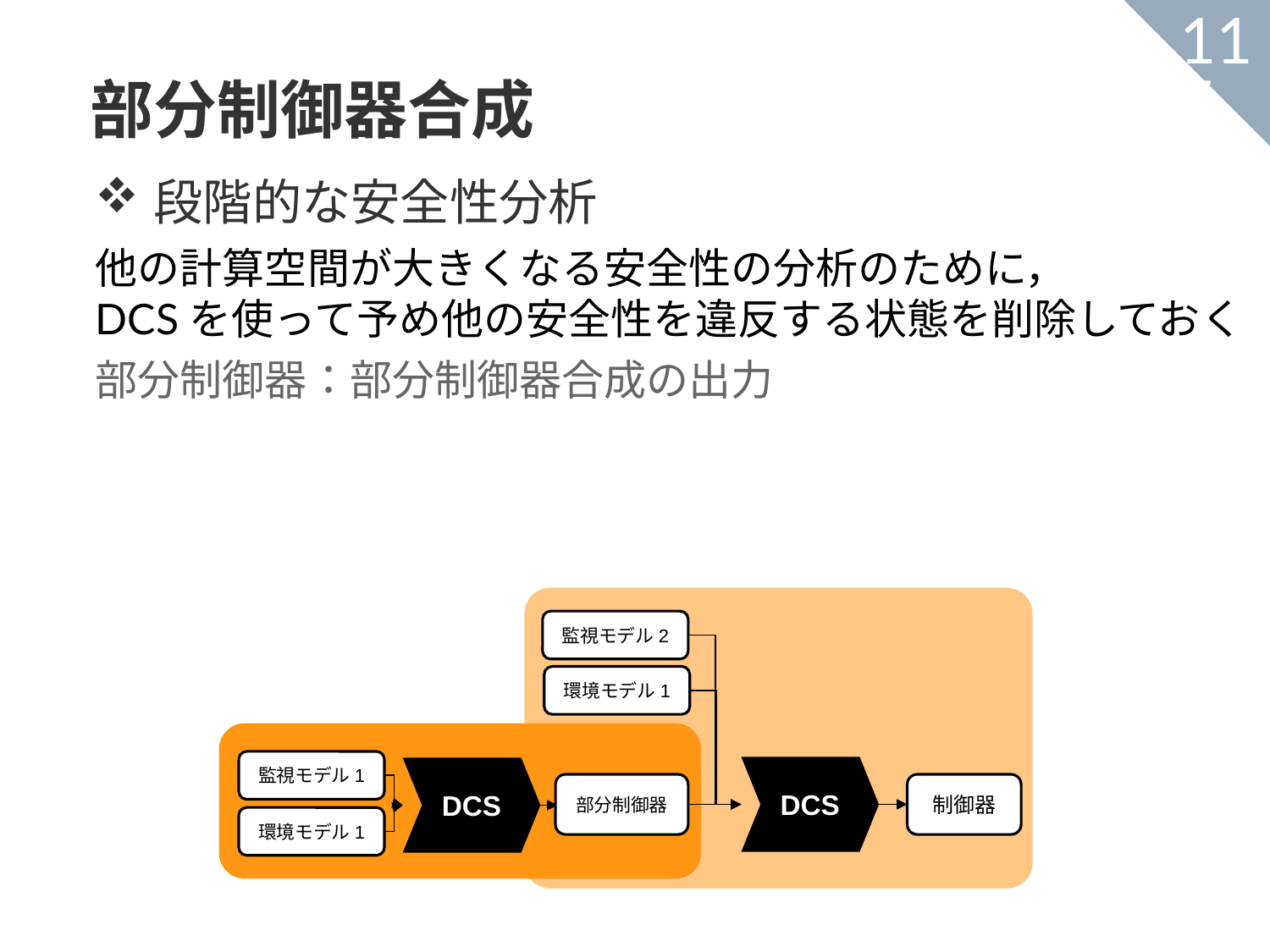

部分制御器合成
115

段階的な安全性分析
他の計算空間が大きくなる安全性の分析のために，
DCSを使って予め他の安全性を違反する状態を削除しておく
部分制御器：部分制御器合成の出力

監視モデル2
環境モデル1

監視モデル1
DCS
DCS
制御器
部分制御器
環境モデル1